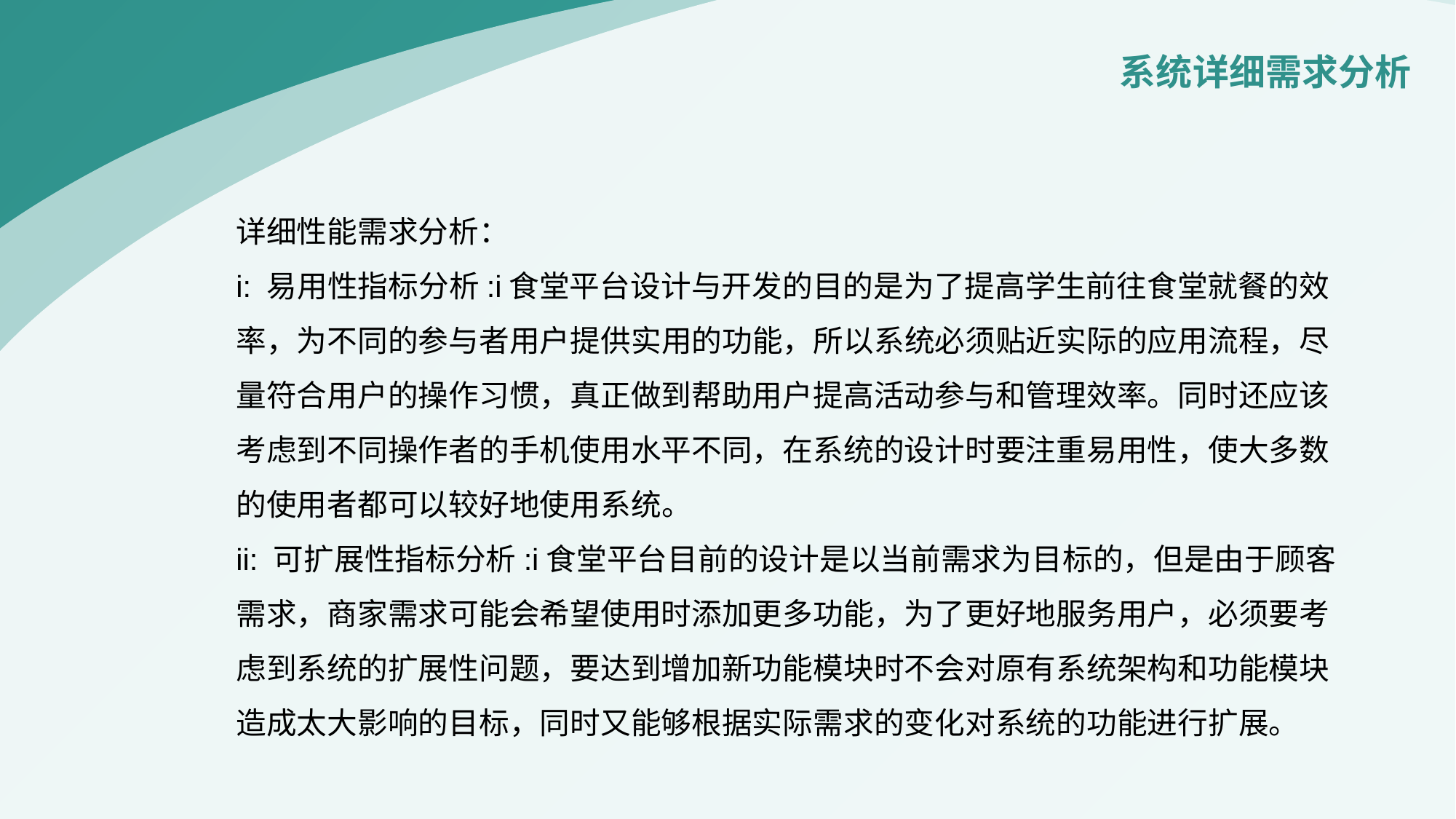

系统详细需求分析
详细性能需求分析：
i: 易用性指标分析:i食堂平台设计与开发的目的是为了提高学生前往食堂就餐的效率，为不同的参与者用户提供实用的功能，所以系统必须贴近实际的应用流程，尽量符合用户的操作习惯，真正做到帮助用户提高活动参与和管理效率。同时还应该考虑到不同操作者的手机使用水平不同，在系统的设计时要注重易用性，使大多数的使用者都可以较好地使用系统。
ii: 可扩展性指标分析:i食堂平台目前的设计是以当前需求为目标的，但是由于顾客需求，商家需求可能会希望使用时添加更多功能，为了更好地服务用户，必须要考虑到系统的扩展性问题，要达到增加新功能模块时不会对原有系统架构和功能模块造成太大影响的目标，同时又能够根据实际需求的变化对系统的功能进行扩展。